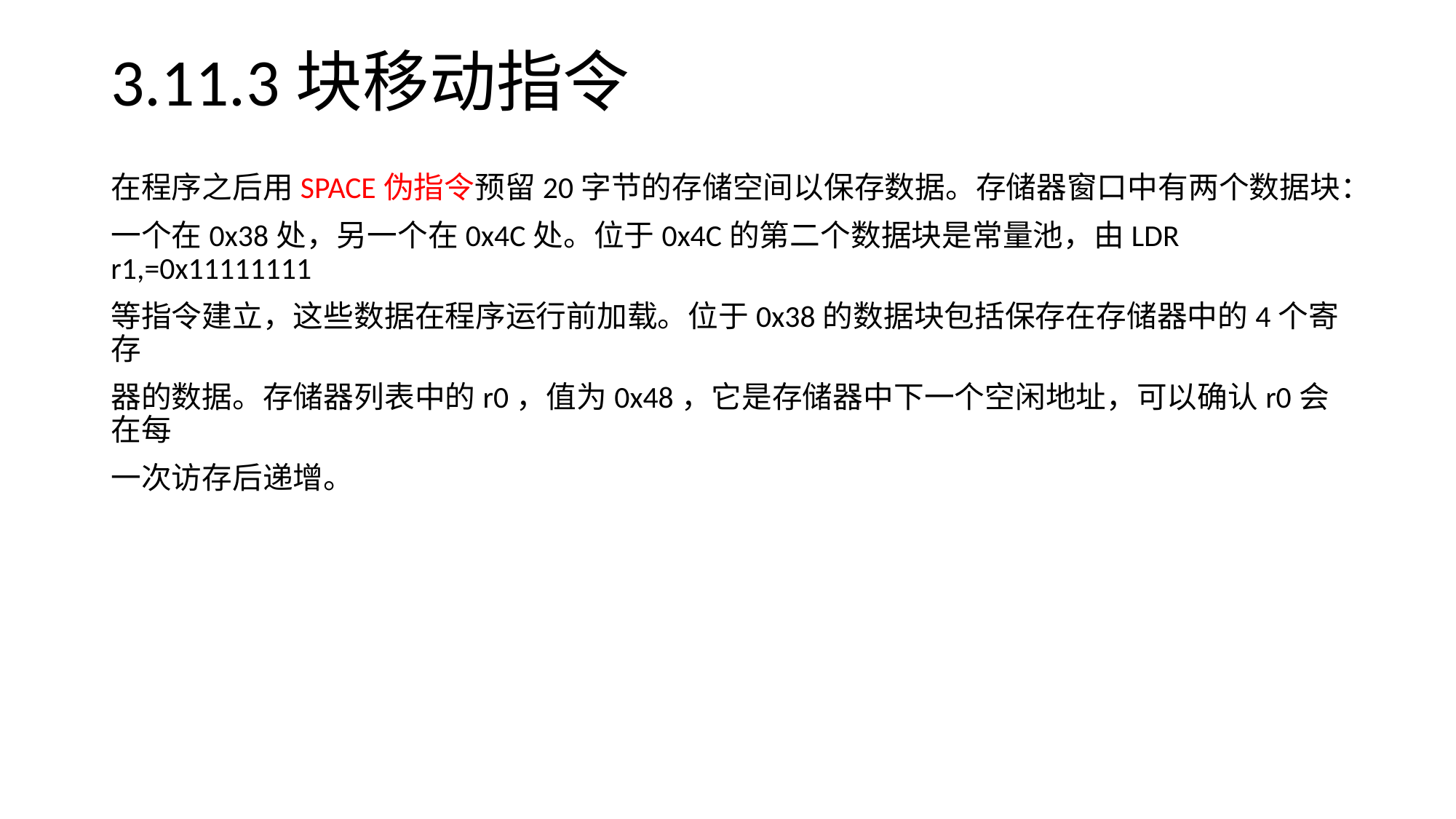

# 3.11.3块移动指令

在程序之后用SPACE伪指令预留20字节的存储空间以保存数据。存储器窗口中有两个数据块：
一个在0x38处，另一个在0x4C处。位于0x4C的第二个数据块是常量池，由LDR r1,=0x11111111
等指令建立，这些数据在程序运行前加载。位于0x38的数据块包括保存在存储器中的4个寄存
器的数据。存储器列表中的r0，值为0x48，它是存储器中下一个空闲地址，可以确认r0会在每
一次访存后递增。